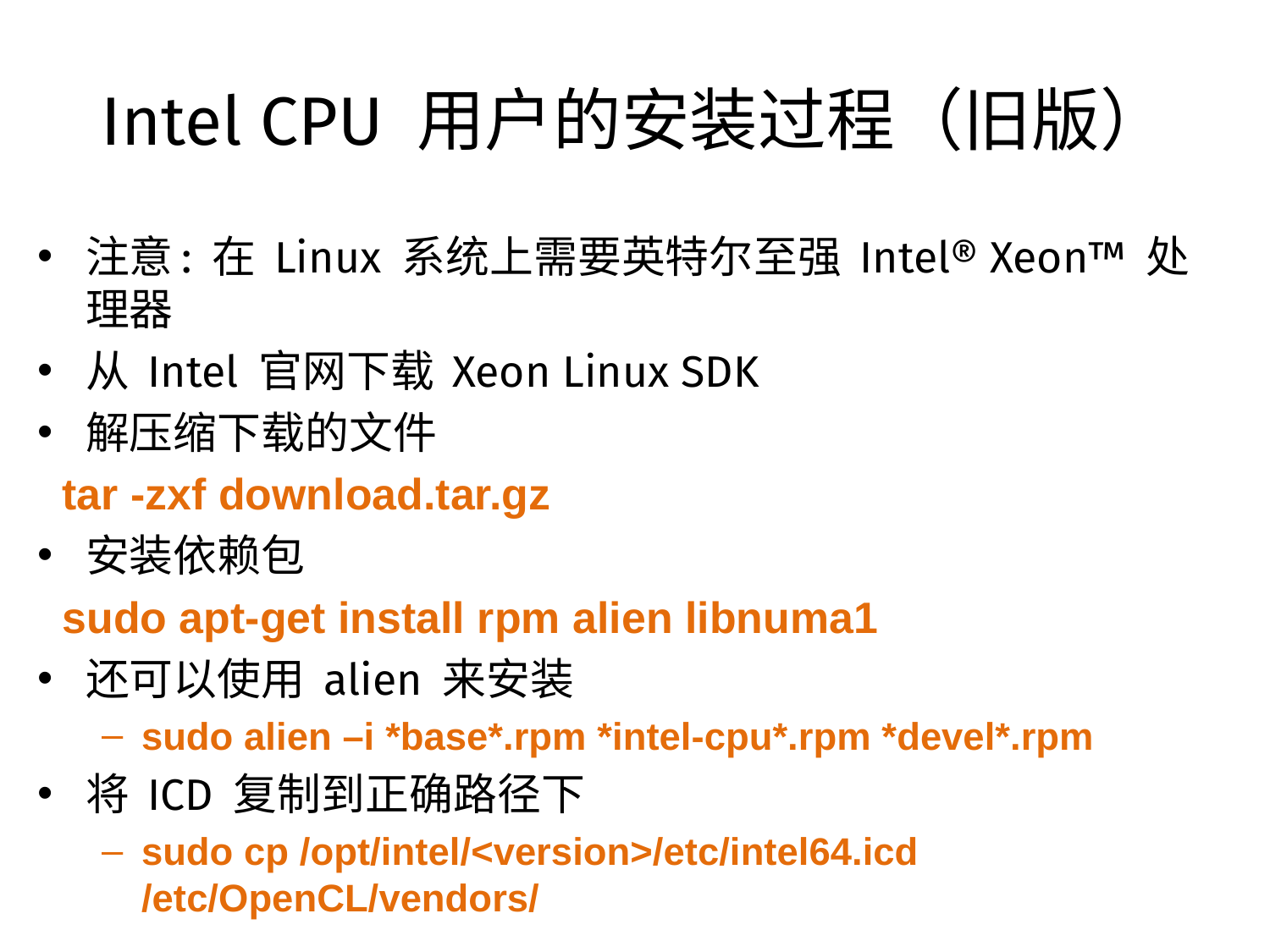

# Intel CPU 用户的安装过程（旧版）
注意: 在 Linux 系统上需要英特尔至强 Intel® Xeon™ 处理器
从 Intel 官网下载 Xeon Linux SDK
解压缩下载的文件
  tar -zxf download.tar.gz
安装依赖包
  sudo apt-get install rpm alien libnuma1
还可以使用 alien 来安装
sudo alien –i *base*.rpm *intel-cpu*.rpm *devel*.rpm
将 ICD 复制到正确路径下
sudo cp /opt/intel/<version>/etc/intel64.icd /etc/OpenCL/vendors/